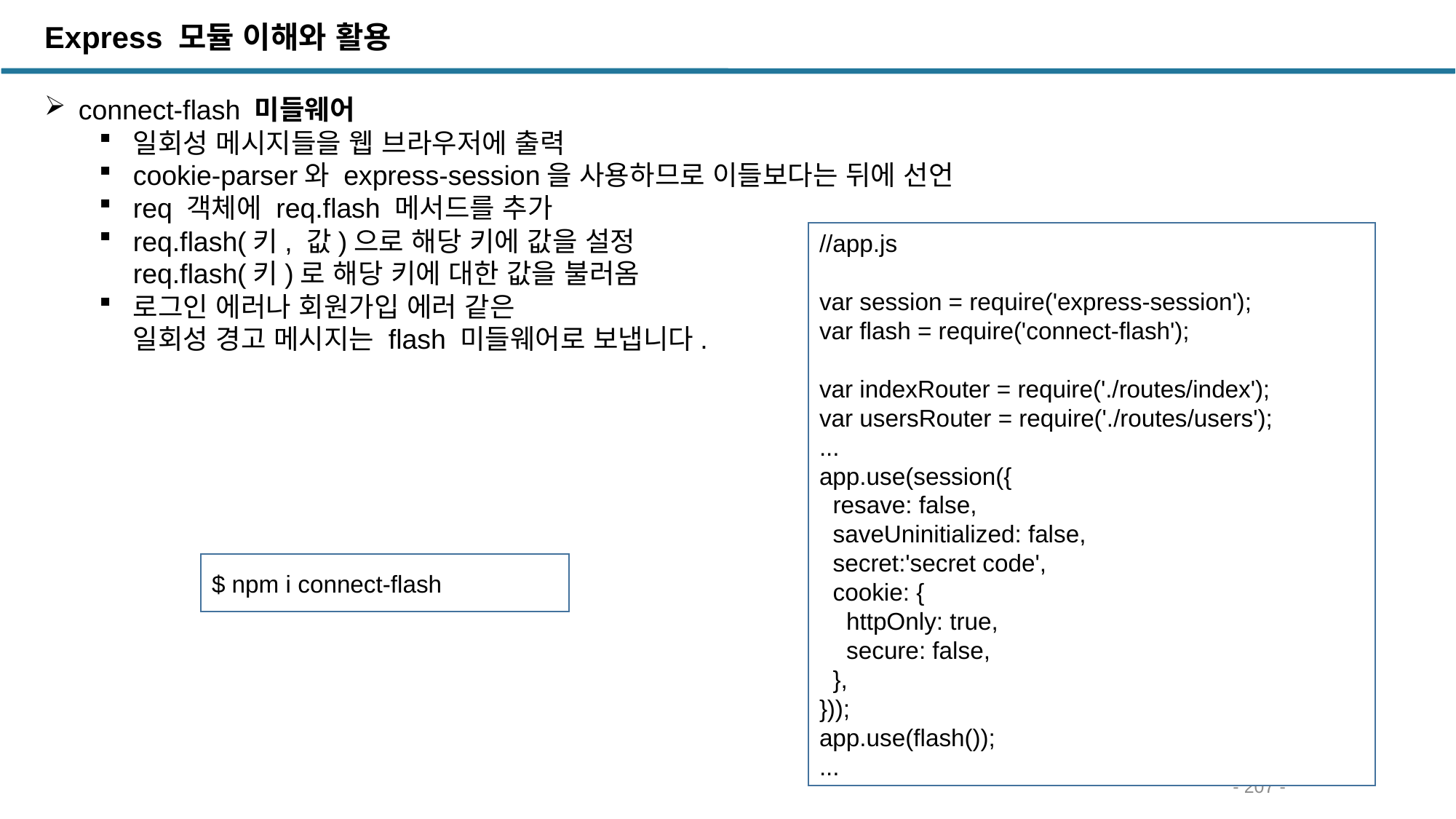

Express 모듈 이해와 활용
connect-flash 미들웨어
일회성 메시지들을 웹 브라우저에 출력
cookie-parser와 express-session을 사용하므로 이들보다는 뒤에 선언
req 객체에 req.flash 메서드를 추가
req.flash(키, 값)으로 해당 키에 값을 설정
req.flash(키)로 해당 키에 대한 값을 불러옴
로그인 에러나 회원가입 에러 같은
일회성 경고 메시지는 flash 미들웨어로 보냅니다.
//app.js

var session = require('express-session');
var flash = require('connect-flash');

var indexRouter = require('./routes/index');
var usersRouter = require('./routes/users');
...
app.use(session({
  resave: false,
  saveUninitialized: false,
  secret:'secret code',
  cookie: {
    httpOnly: true,
    secure: false,
  },
}));
app.use(flash());
...
$ npm i connect-flash
- 207 -